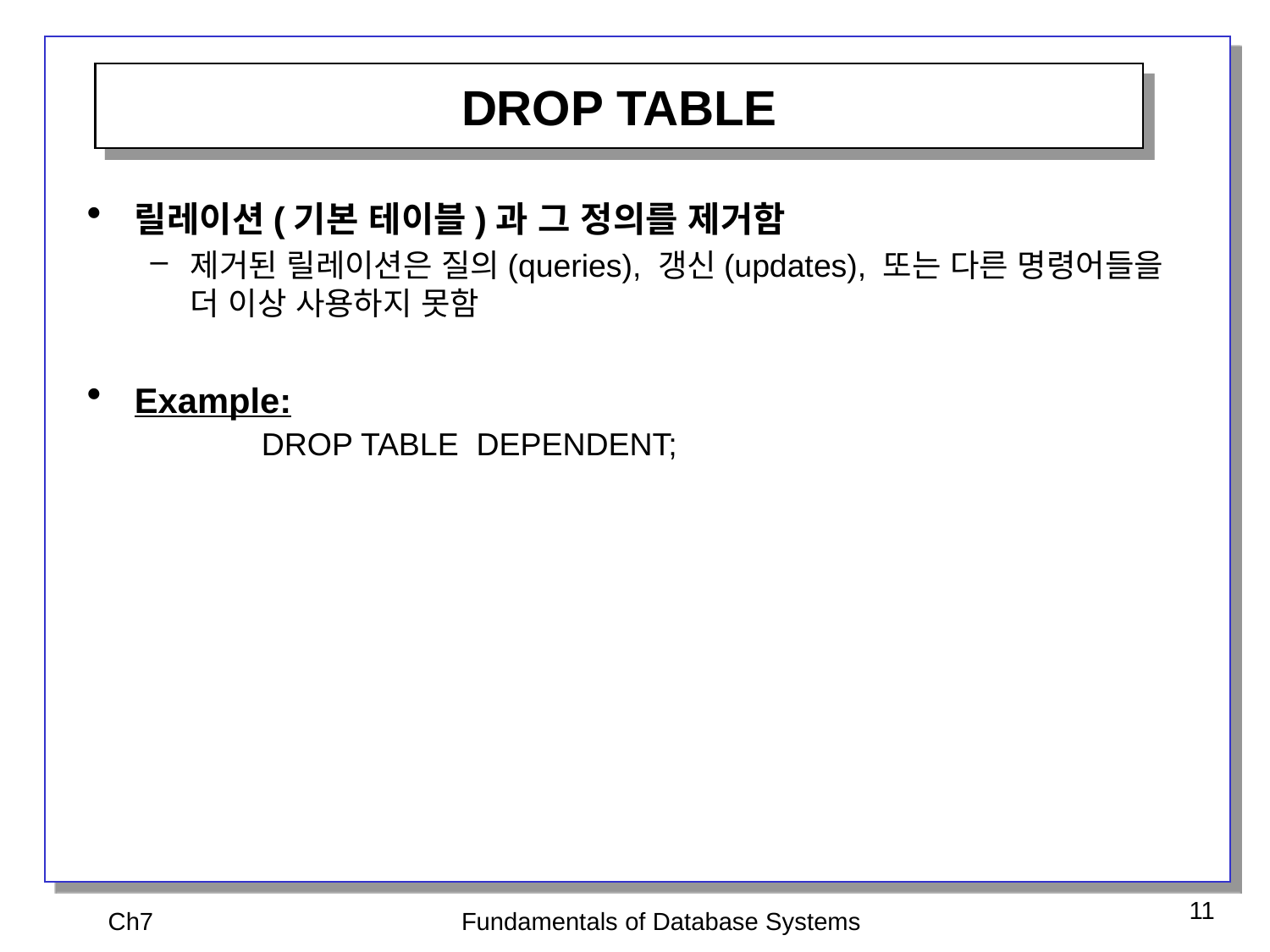

DROP TABLE
릴레이션(기본 테이블)과 그 정의를 제거함
제거된 릴레이션은 질의(queries), 갱신(updates), 또는 다른 명령어들을 더 이상 사용하지 못함

Example:
	DROP TABLE  DEPENDENT;
Ch7
Fundamentals of Database Systems
11